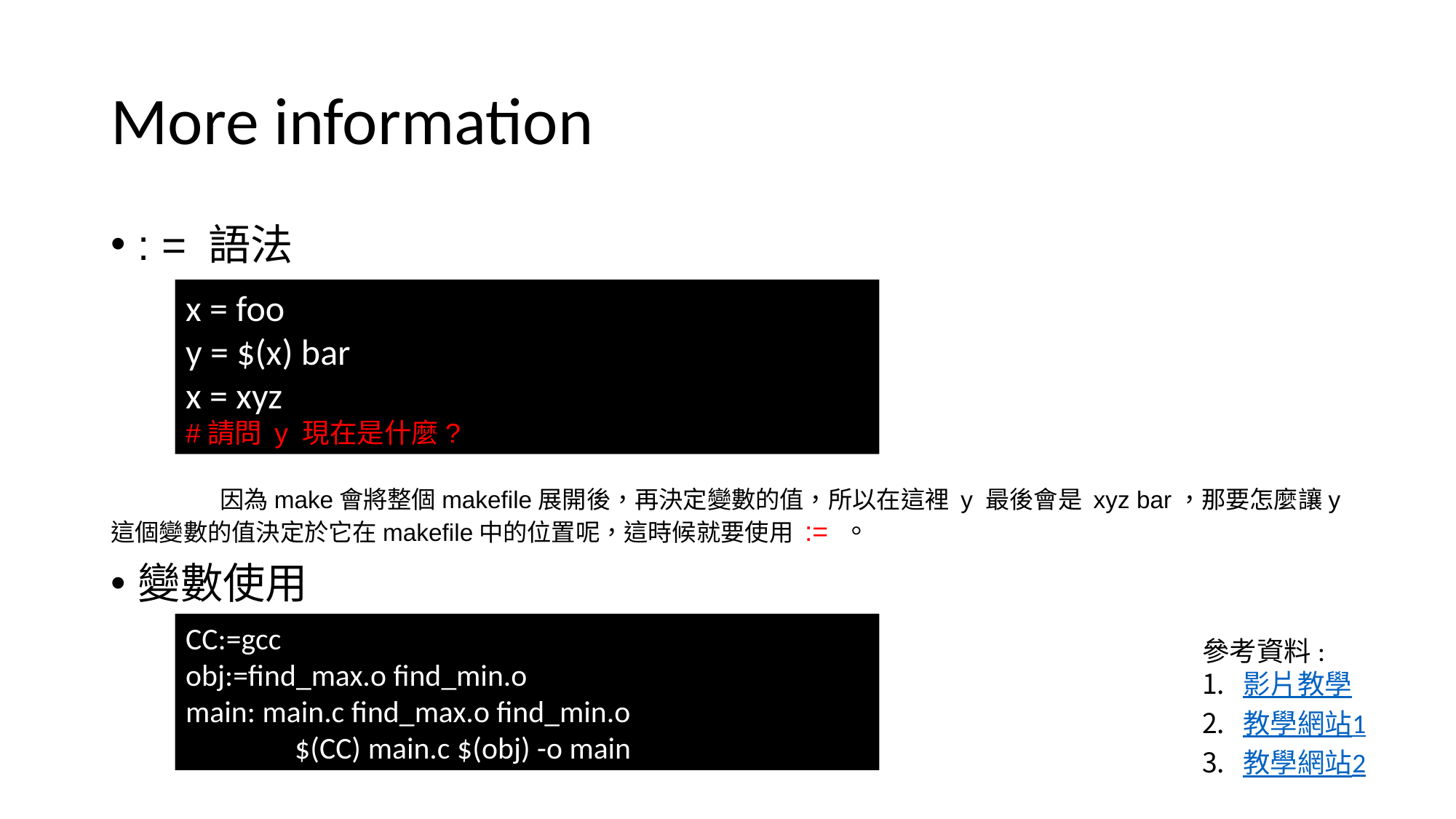

# More information
: = 語法

	因為make會將整個makefile展開後，再決定變數的值，所以在這裡 y 最後會是 xyz bar，那要怎麼讓y這個變數的值決定於它在makefile中的位置呢，這時候就要使用 := 。
變數使用
x = foo
y = $(x) bar
x = xyz
#請問 y 現在是什麼?
CC:=gcc
obj:=find_max.o find_min.o
main: main.c find_max.o find_min.o
	$(CC) main.c $(obj) -o main
參考資料:
影片教學
教學網站1
教學網站2